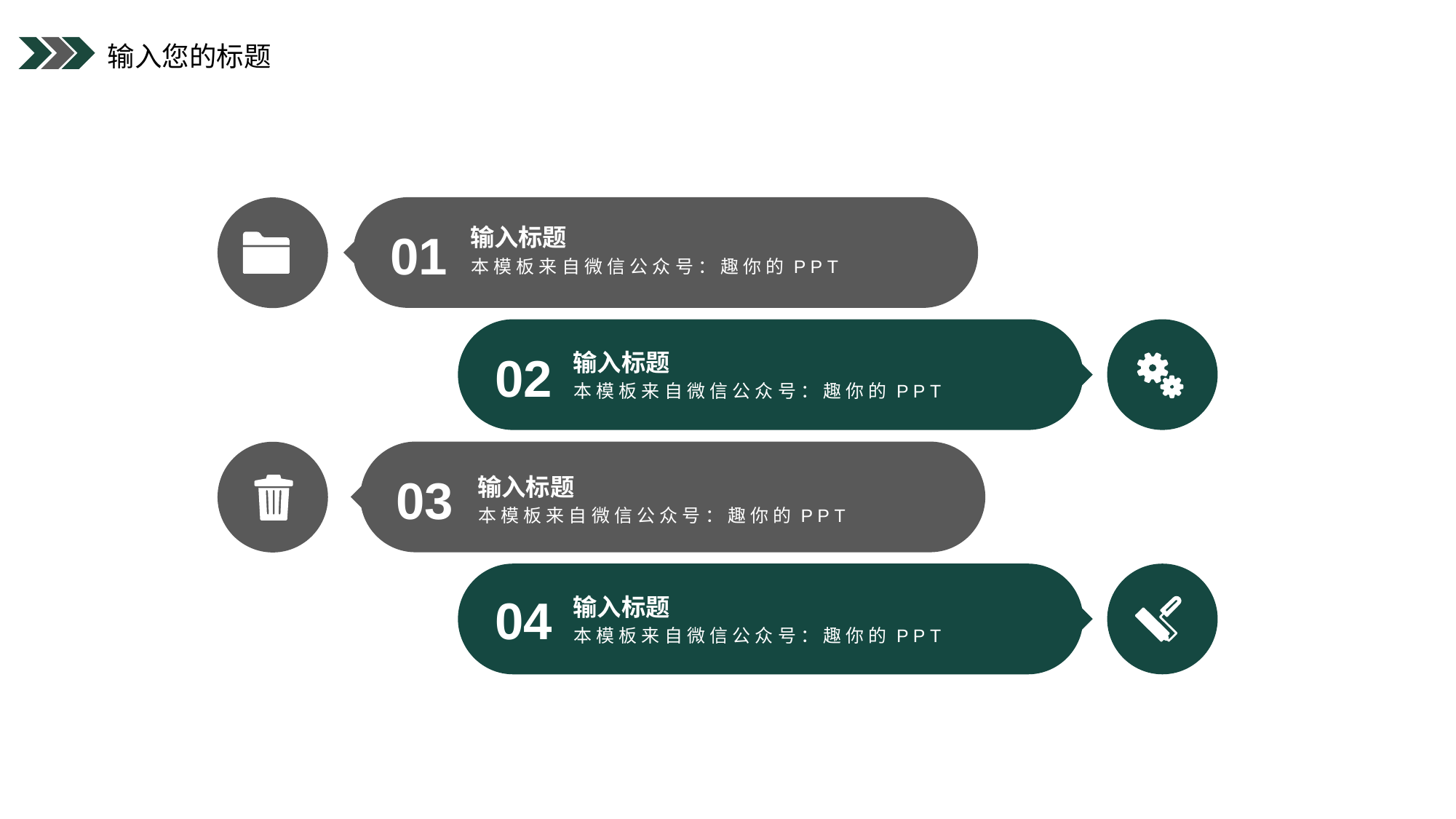

输入您的标题

输入标题
本模板来自微信公众号：趣你的PPT
01

输入标题
本模板来自微信公众号：趣你的PPT

02

输入标题
本模板来自微信公众号：趣你的PPT

03

输入标题
本模板来自微信公众号：趣你的PPT
04